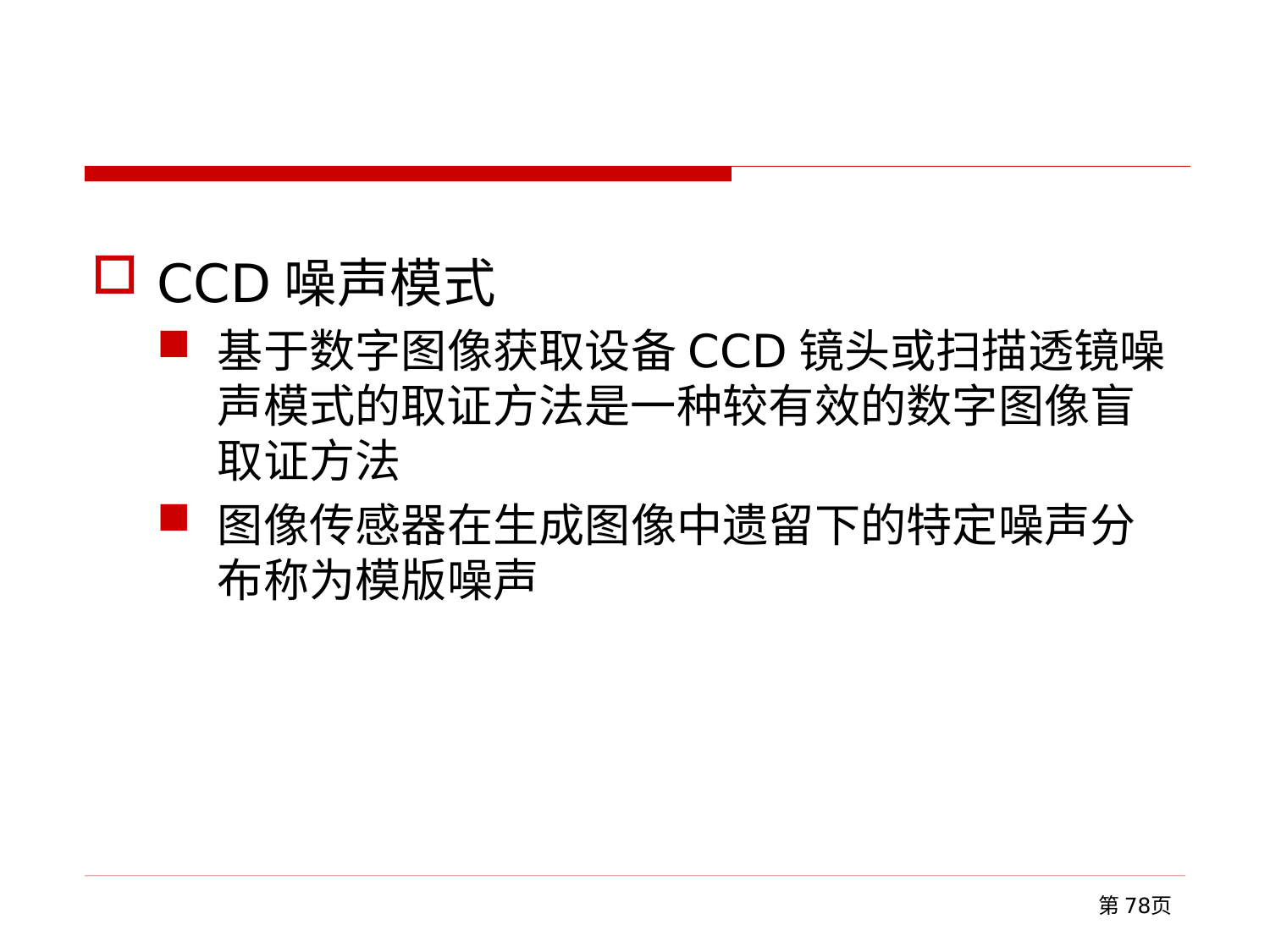

#
CCD噪声模式
基于数字图像获取设备CCD镜头或扫描透镜噪声模式的取证方法是一种较有效的数字图像盲取证方法
图像传感器在生成图像中遗留下的特定噪声分布称为模版噪声
78